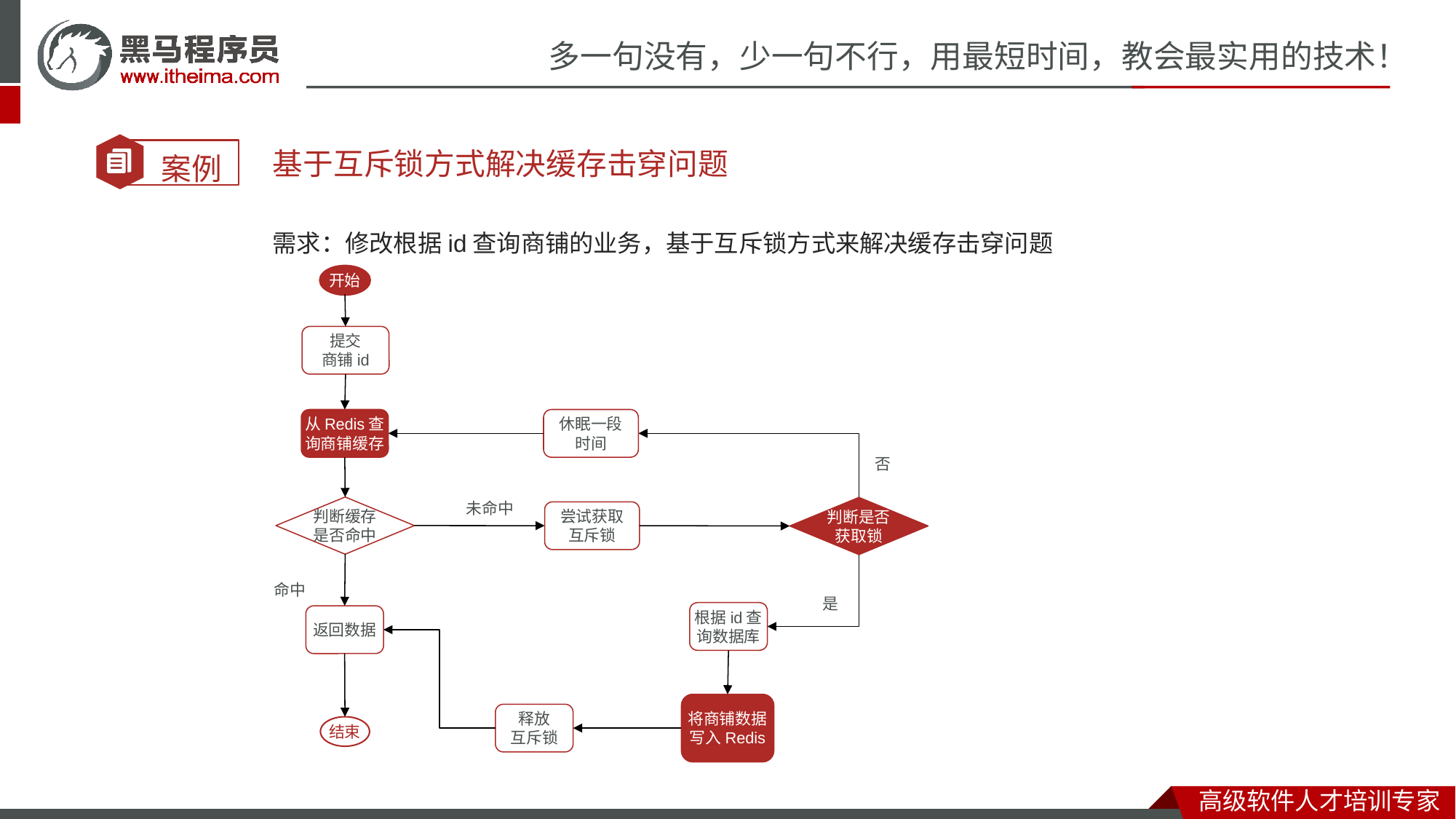

基于互斥锁方式解决缓存击穿问题
需求：修改根据id查询商铺的业务，基于互斥锁方式来解决缓存击穿问题
开始
提交
商铺id
从Redis查询商铺缓存
休眠一段
时间
否
未命中
判断缓存
是否命中
判断是否获取锁
尝试获取
互斥锁
命中
是
根据id查询数据库
返回数据
将商铺数据写入Redis
释放
互斥锁
结束